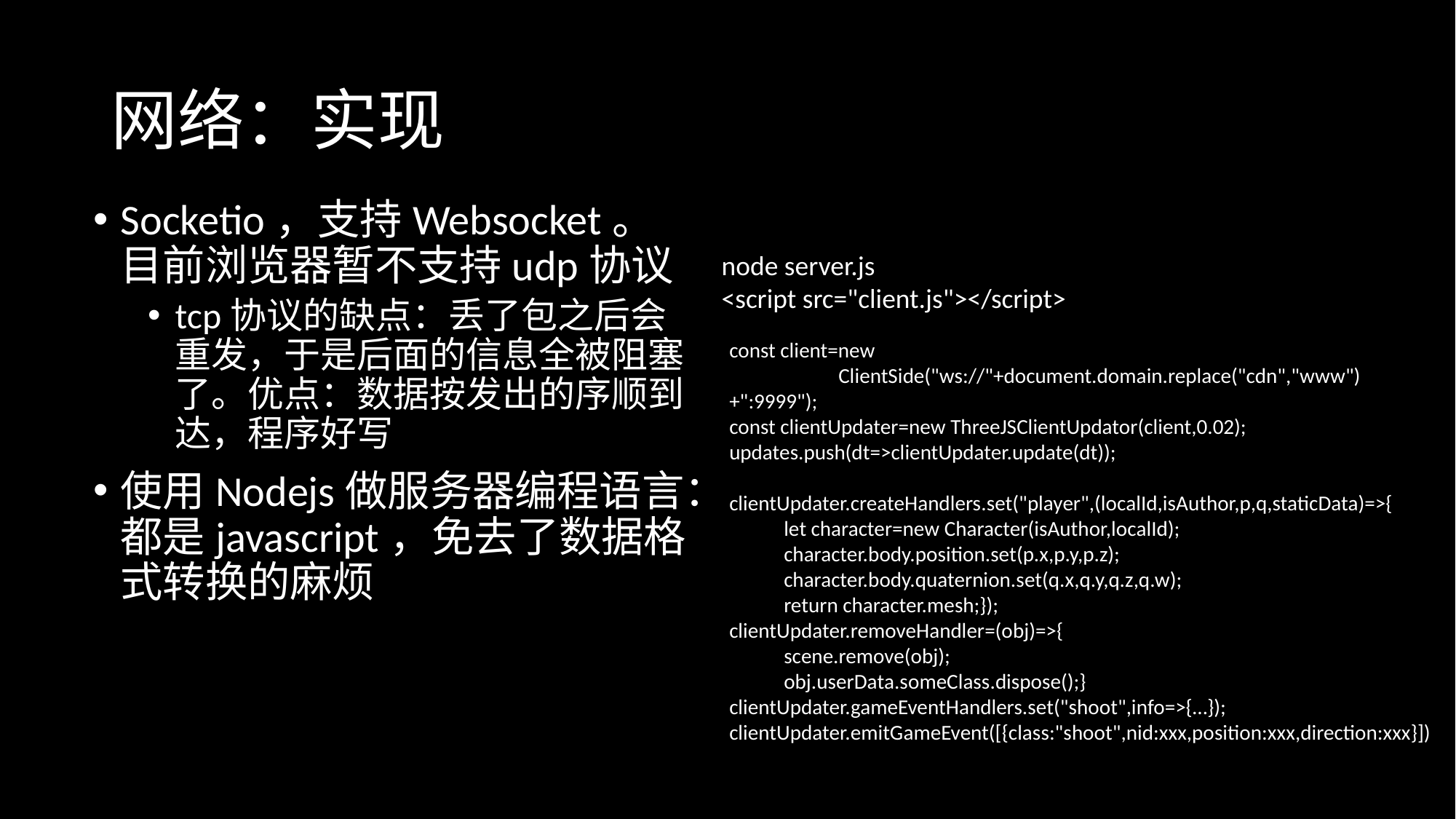

# 网络：实现
Socketio，支持Websocket。目前浏览器暂不支持udp协议
tcp协议的缺点：丢了包之后会重发，于是后面的信息全被阻塞了。优点：数据按发出的序顺到达，程序好写
使用Nodejs做服务器编程语言：都是javascript，免去了数据格式转换的麻烦

node server.js
<script src="client.js"></script>
const client=new
	ClientSide("ws://"+document.domain.replace("cdn","www")+":9999");
const clientUpdater=new ThreeJSClientUpdator(client,0.02);
updates.push(dt=>clientUpdater.update(dt));

clientUpdater.createHandlers.set("player",(localId,isAuthor,p,q,staticData)=>{
let character=new Character(isAuthor,localId); character.body.position.set(p.x,p.y,p.z);
character.body.quaternion.set(q.x,q.y,q.z,q.w);
return character.mesh;});
clientUpdater.removeHandler=(obj)=>{
scene.remove(obj);
obj.userData.someClass.dispose();}
clientUpdater.gameEventHandlers.set("shoot",info=>{…});
clientUpdater.emitGameEvent([{class:"shoot",nid:xxx,position:xxx,direction:xxx}])